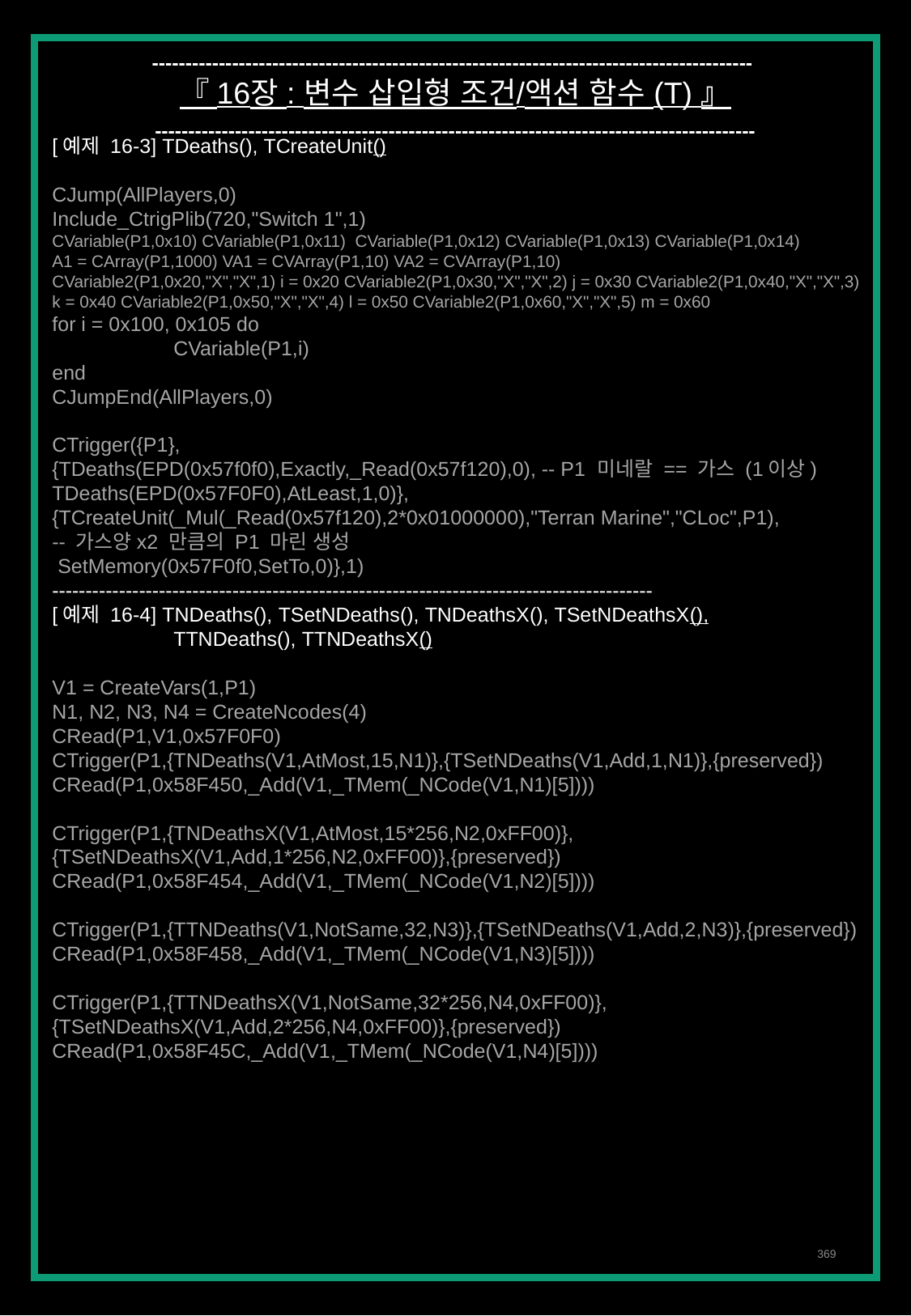

------------------------------------------------------------------------------------------
『 16장 : 변수 삽입형 조건/액션 함수 (T) 』
------------------------------------------------------------------------------------------
[예제 16-3] TDeaths(), TCreateUnit()

CJump(AllPlayers,0)
Include_CtrigPlib(720,"Switch 1",1)
CVariable(P1,0x10) CVariable(P1,0x11)  CVariable(P1,0x12) CVariable(P1,0x13) CVariable(P1,0x14)
A1 = CArray(P1,1000) VA1 = CVArray(P1,10) VA2 = CVArray(P1,10)
CVariable2(P1,0x20,"X","X",1) i = 0x20 CVariable2(P1,0x30,"X","X",2) j = 0x30 CVariable2(P1,0x40,"X","X",3)
k = 0x40 CVariable2(P1,0x50,"X","X",4) l = 0x50 CVariable2(P1,0x60,"X","X",5) m = 0x60
for i = 0x100, 0x105 do
	CVariable(P1,i)
end
CJumpEnd(AllPlayers,0)

CTrigger({P1},
{TDeaths(EPD(0x57f0f0),Exactly,_Read(0x57f120),0), -- P1 미네랄 == 가스 (1이상)
TDeaths(EPD(0x57F0F0),AtLeast,1,0)},
{TCreateUnit(_Mul(_Read(0x57f120),2*0x01000000),"Terran Marine","CLoc",P1),
-- 가스양x2 만큼의 P1 마린 생성
 SetMemory(0x57F0f0,SetTo,0)},1)
------------------------------------------------------------------------------------------
[예제 16-4] TNDeaths(), TSetNDeaths(), TNDeathsX(), TSetNDeathsX(),
	TTNDeaths(), TTNDeathsX()

V1 = CreateVars(1,P1)
N1, N2, N3, N4 = CreateNcodes(4)
CRead(P1,V1,0x57F0F0)
CTrigger(P1,{TNDeaths(V1,AtMost,15,N1)},{TSetNDeaths(V1,Add,1,N1)},{preserved})
CRead(P1,0x58F450,_Add(V1,_TMem(_NCode(V1,N1)[5])))

CTrigger(P1,{TNDeathsX(V1,AtMost,15*256,N2,0xFF00)},
{TSetNDeathsX(V1,Add,1*256,N2,0xFF00)},{preserved})
CRead(P1,0x58F454,_Add(V1,_TMem(_NCode(V1,N2)[5])))

CTrigger(P1,{TTNDeaths(V1,NotSame,32,N3)},{TSetNDeaths(V1,Add,2,N3)},{preserved})
CRead(P1,0x58F458,_Add(V1,_TMem(_NCode(V1,N3)[5])))

CTrigger(P1,{TTNDeathsX(V1,NotSame,32*256,N4,0xFF00)},
{TSetNDeathsX(V1,Add,2*256,N4,0xFF00)},{preserved})
CRead(P1,0x58F45C,_Add(V1,_TMem(_NCode(V1,N4)[5])))
369